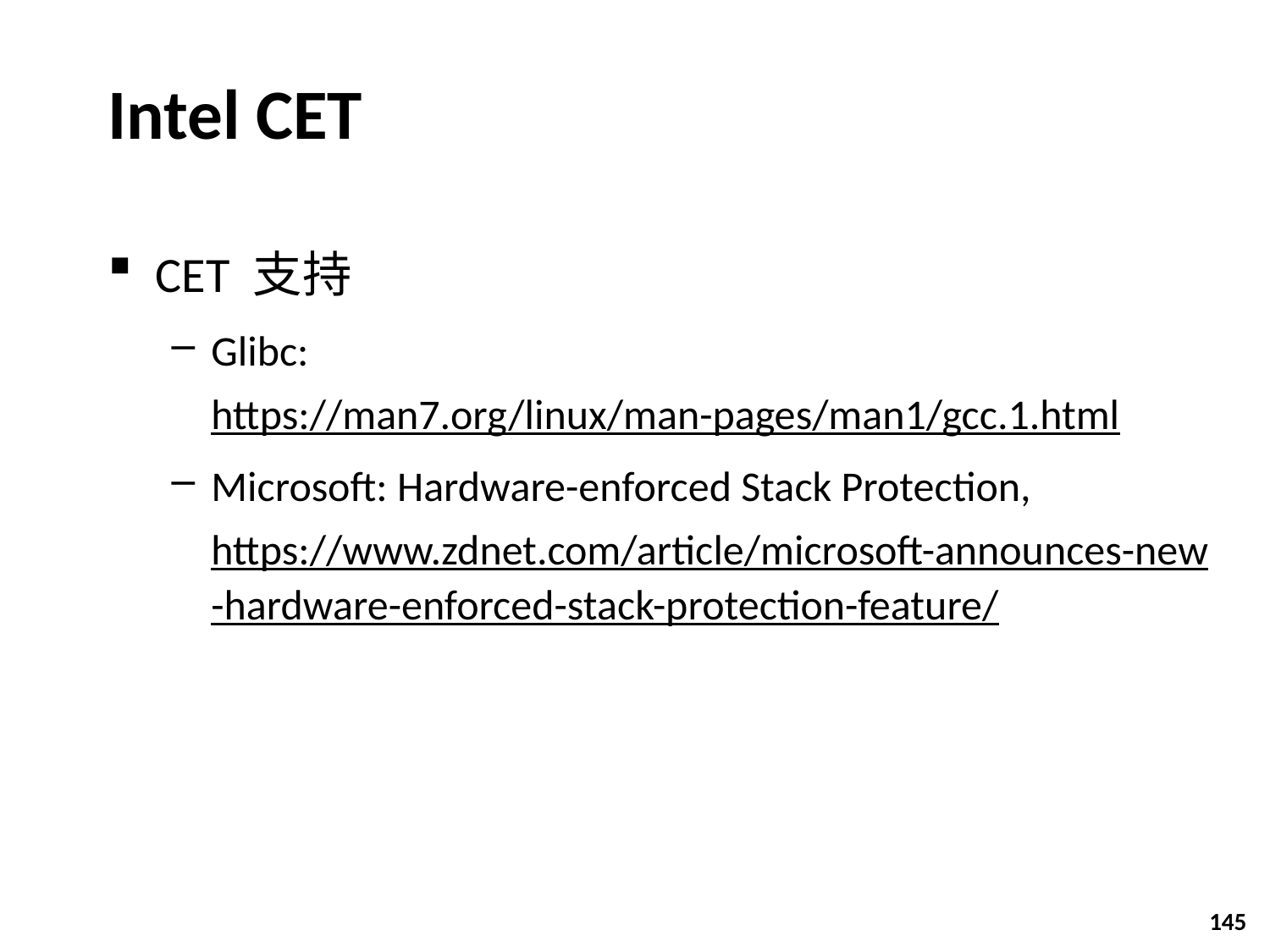

# Intel CET
CET 支持
Glibc: https://man7.org/linux/man-pages/man1/gcc.1.html
Microsoft: Hardware-enforced Stack Protection, https://www.zdnet.com/article/microsoft-announces-new-hardware-enforced-stack-protection-feature/
145